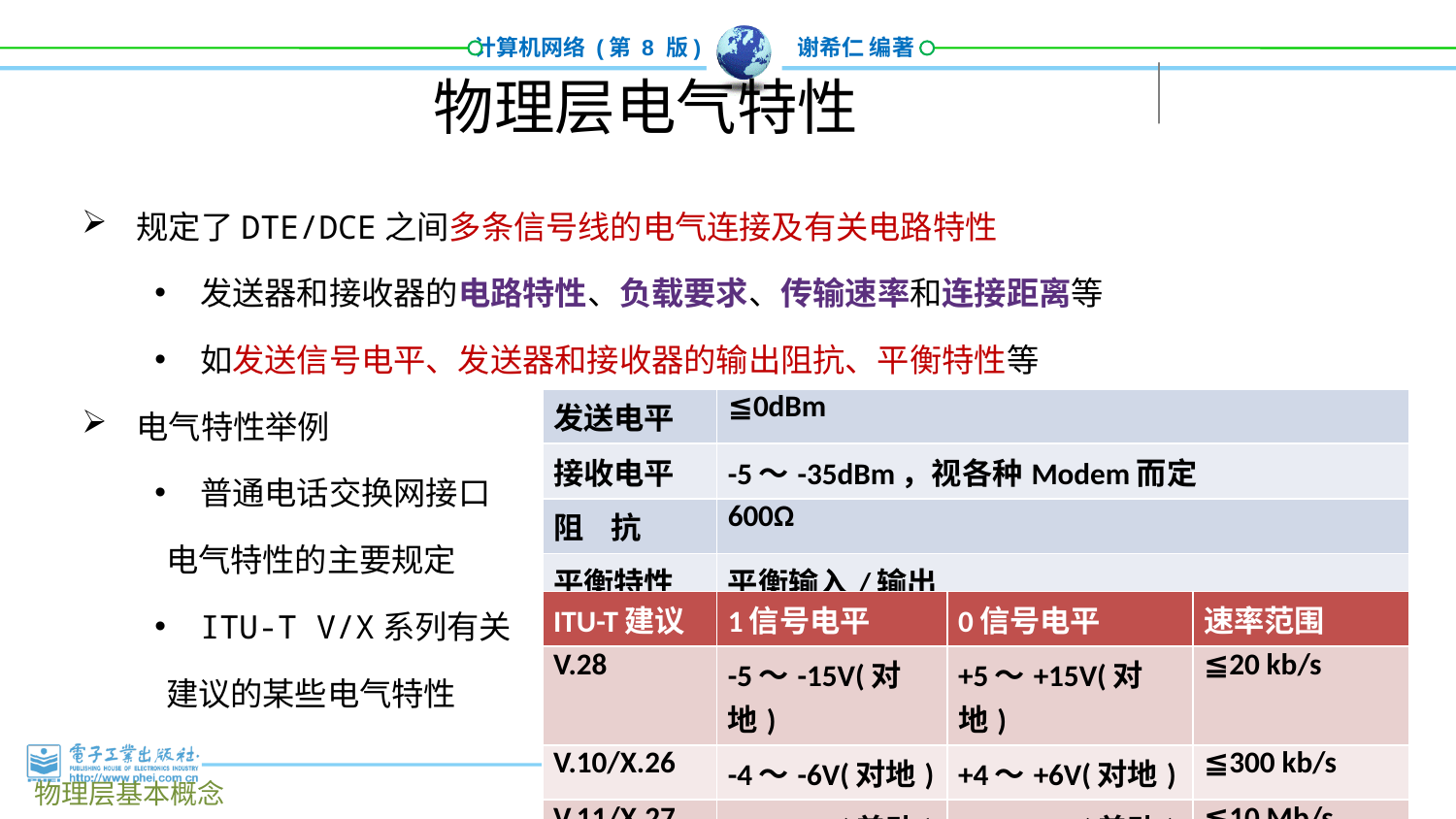

8
# 物理层电气特性
规定了DTE/DCE之间多条信号线的电气连接及有关电路特性
发送器和接收器的电路特性、负载要求、传输速率和连接距离等
如发送信号电平、发送器和接收器的输出阻抗、平衡特性等
电气特性举例
普通电话交换网接口
   电气特性的主要规定
ITU-T V/X系列有关
   建议的某些电气特性

| 发送电平 | ≦0dBm |
| --- | --- |
| 接收电平 | -5～-35dBm，视各种Modem而定 |
| 阻 抗 | 600Ω |
| 平衡特性 | 平衡输入/输出 |
| ITU-T建议 | 1信号电平 | 0信号电平 | 速率范围 |
| --- | --- | --- | --- |
| V.28 | -5～-15V(对地) | +5～+15V(对地) | ≦20 kb/s |
| V.10/X.26 | -4～-6V(对地) | +4～+6V(对地) | ≦300 kb/s |
| V.11/X.27 | -2～-6V(差动) | +2～+6V(差动) | ≦10 Mb/s |
物理层基本概念